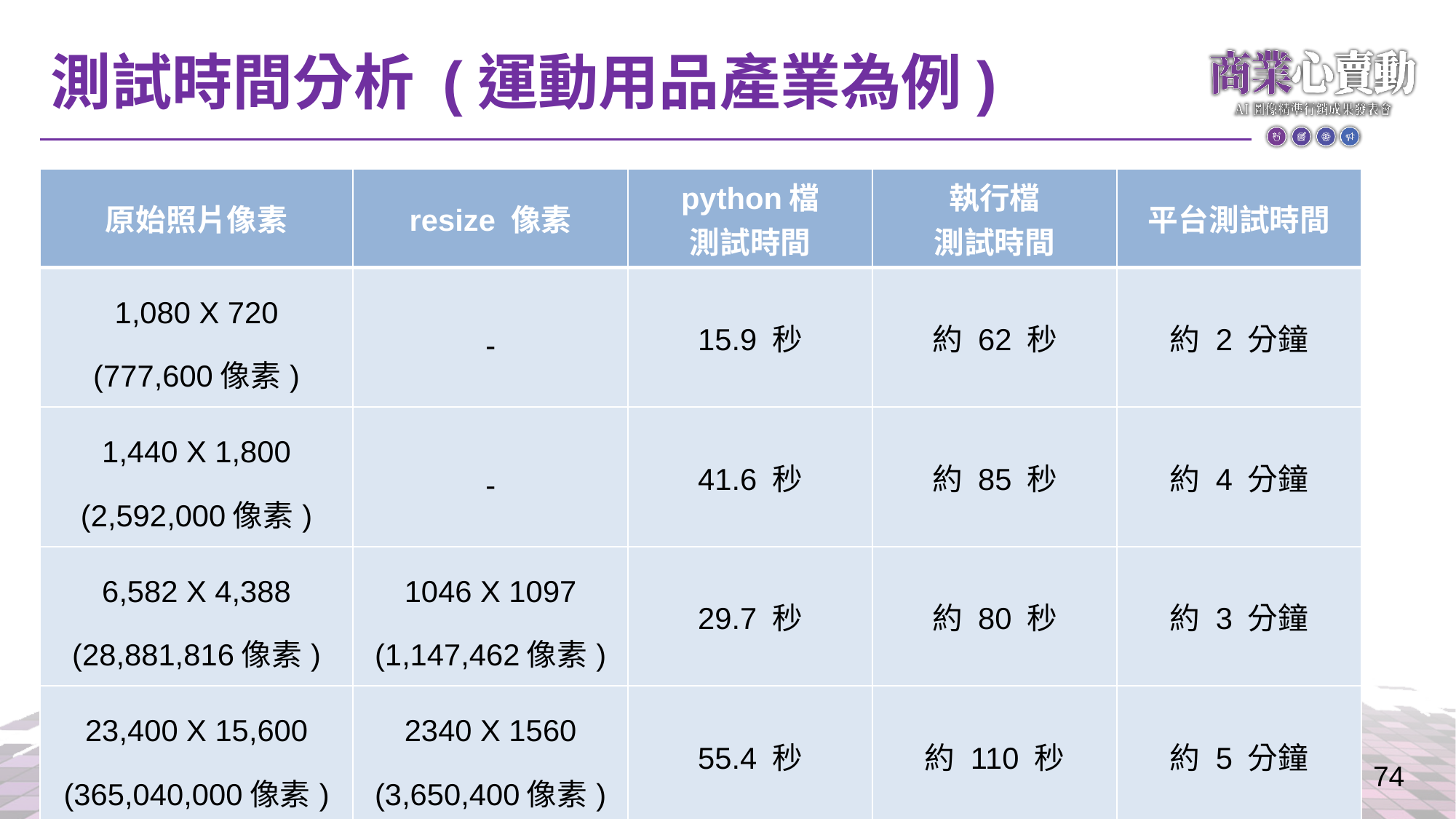

測試時間分析 (運動用品產業為例)
| 原始照片像素 | resize 像素 | python檔 測試時間 | 執行檔 測試時間 | 平台測試時間 |
| --- | --- | --- | --- | --- |
| 1,080 X 720 (777,600像素) | - | 15.9 秒 | 約 62 秒 | 約 2 分鐘 |
| 1,440 X 1,800 (2,592,000像素) | - | 41.6 秒 | 約 85 秒 | 約 4 分鐘 |
| 6,582 X 4,388 (28,881,816像素) | 1046 X 1097 (1,147,462像素) | 29.7 秒 | 約 80 秒 | 約 3 分鐘 |
| 23,400 X 15,600 (365,040,000像素) | 2340 X 1560 (3,650,400像素) | 55.4 秒 | 約 110 秒 | 約 5 分鐘 |
74